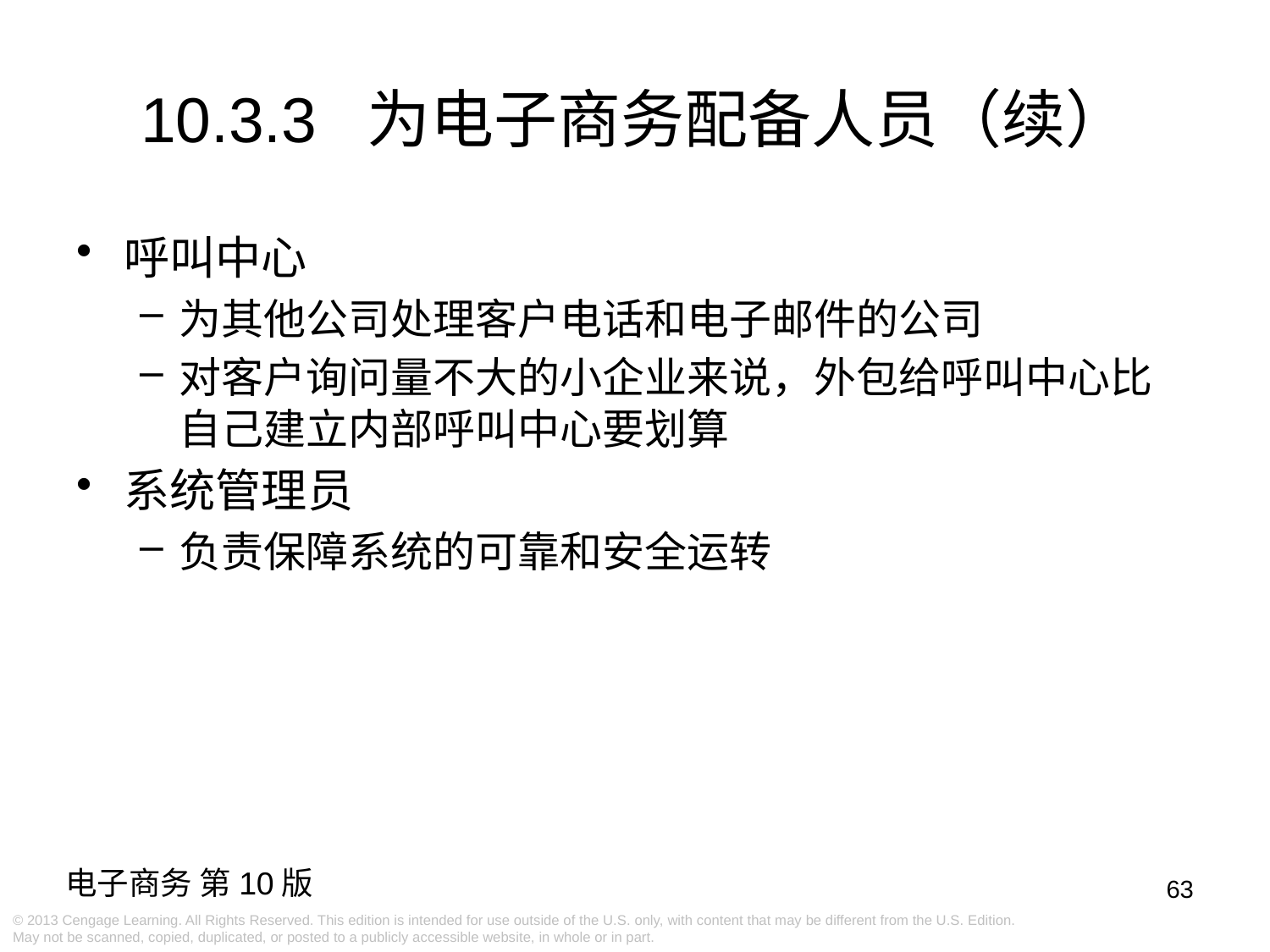

# 10.3.3  为电子商务配备人员（续）
呼叫中心
为其他公司处理客户电话和电子邮件的公司
对客户询问量不大的小企业来说，外包给呼叫中心比自己建立内部呼叫中心要划算
系统管理员
负责保障系统的可靠和安全运转
63